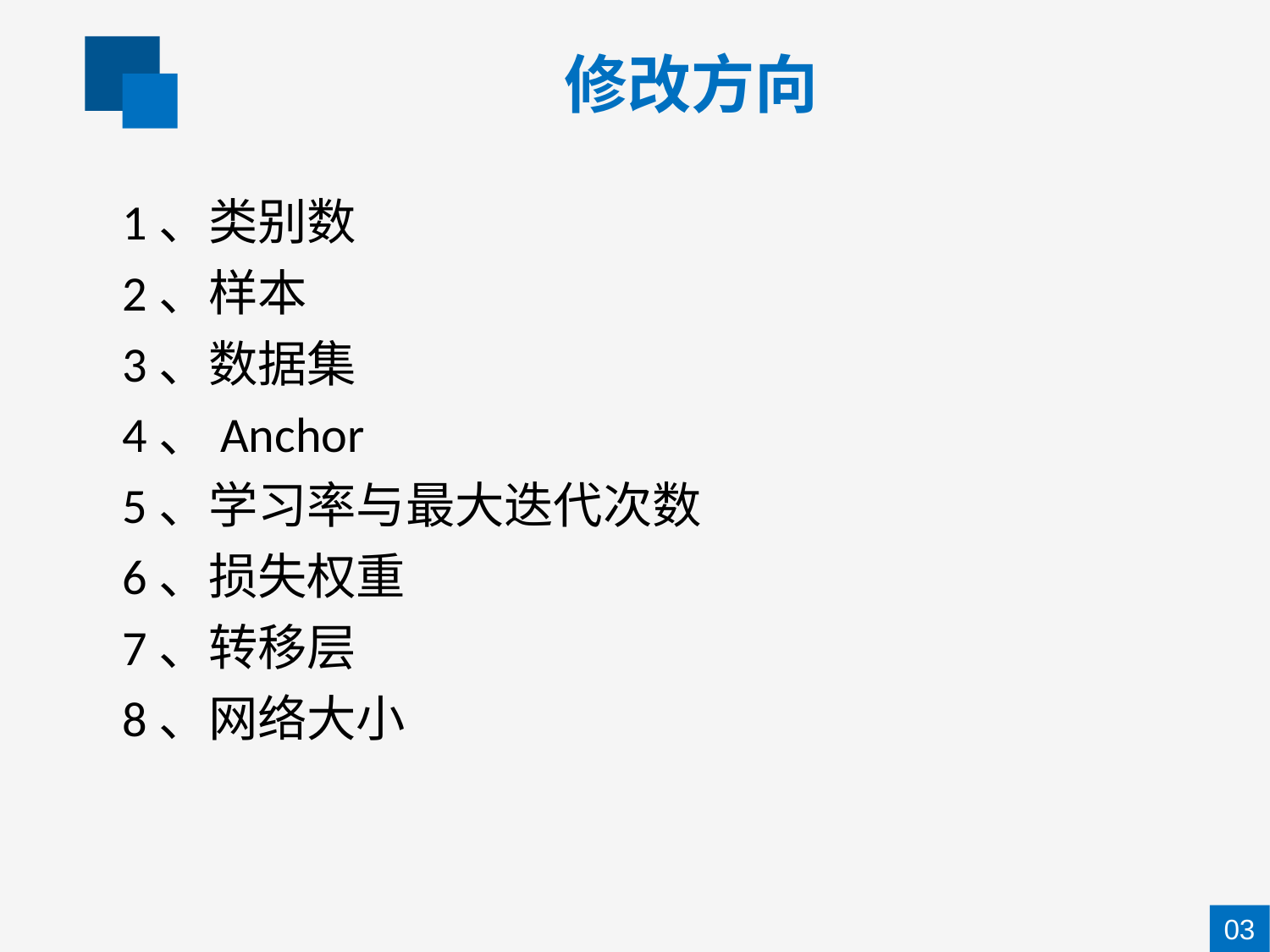

修改方向
1、类别数
2、样本
3、数据集
4、Anchor
5、学习率与最大迭代次数
6、损失权重
7、转移层
8、网络大小

03